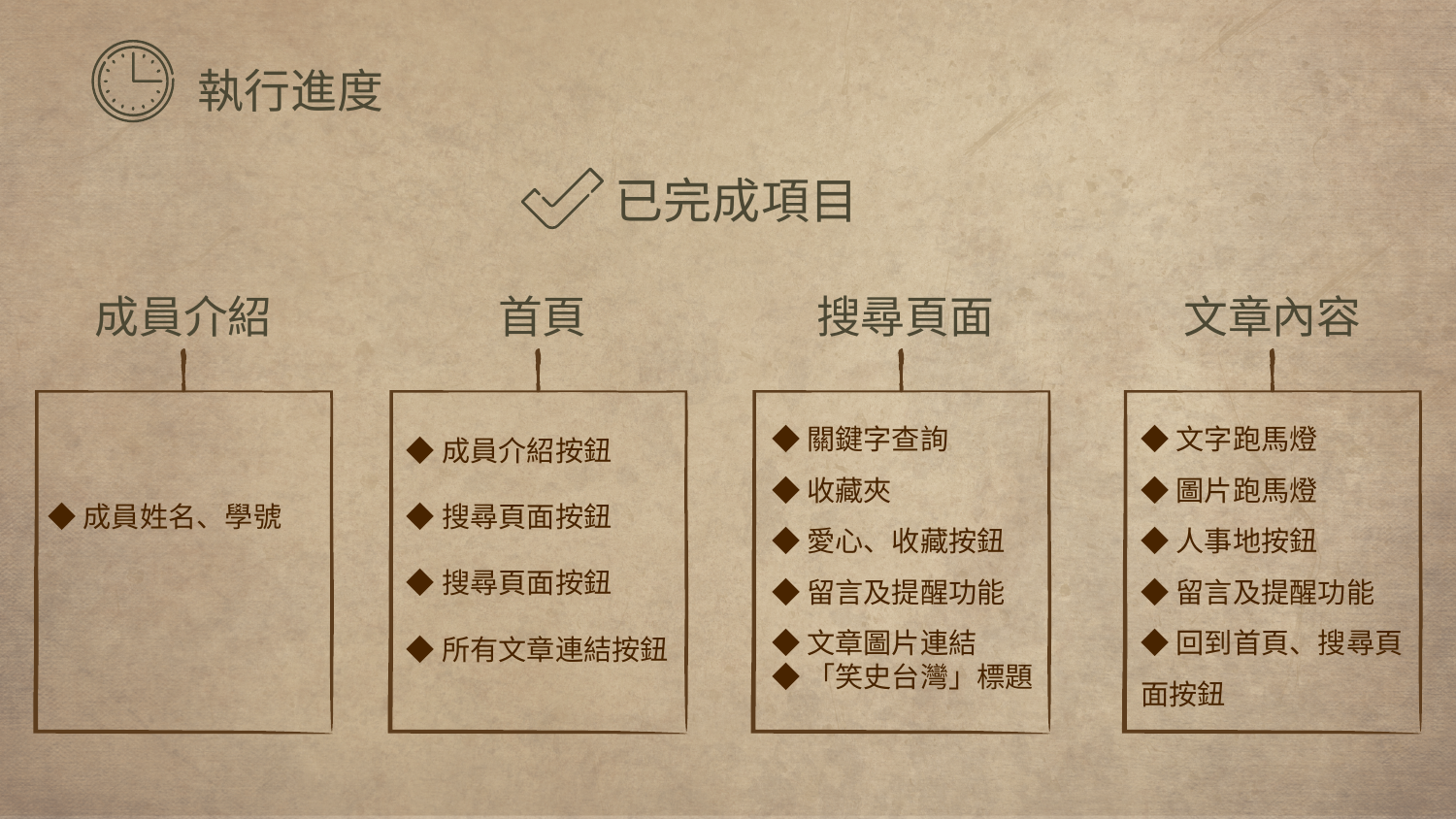

# 執行進度
已完成項目

成員介紹
首頁
搜尋頁面
文章內容

◆關鍵字查詢
◆收藏夾
◆愛心、收藏按鈕
◆留言及提醒功能
◆文章圖片連結
◆「笑史台灣」標題
◆文字跑馬燈
◆圖片跑馬燈
◆人事地按鈕
◆留言及提醒功能
◆回到首頁、搜尋頁面按鈕

◆成員姓名、學號
◆成員介紹按鈕
◆搜尋頁面按鈕
◆搜尋頁面按鈕
◆所有文章連結按鈕